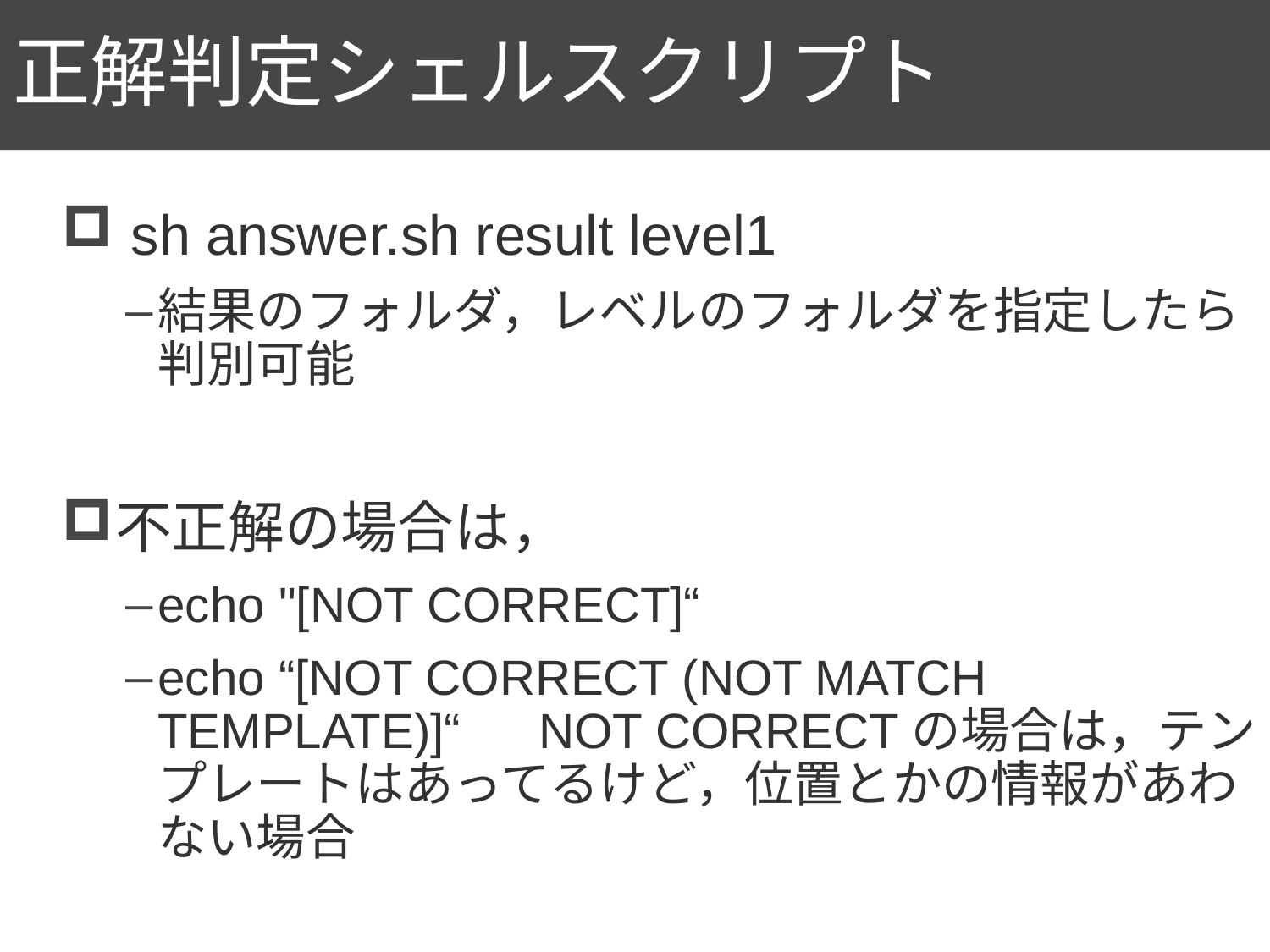

# 正解判定シェルスクリプト
92
 sh answer.sh result level1
結果のフォルダ，レベルのフォルダを指定したら判別可能

不正解の場合は，
echo "[NOT CORRECT]“
echo “[NOT CORRECT (NOT MATCH TEMPLATE)]“	NOT CORRECTの場合は，テンプレートはあってるけど，位置とかの情報があわない場合